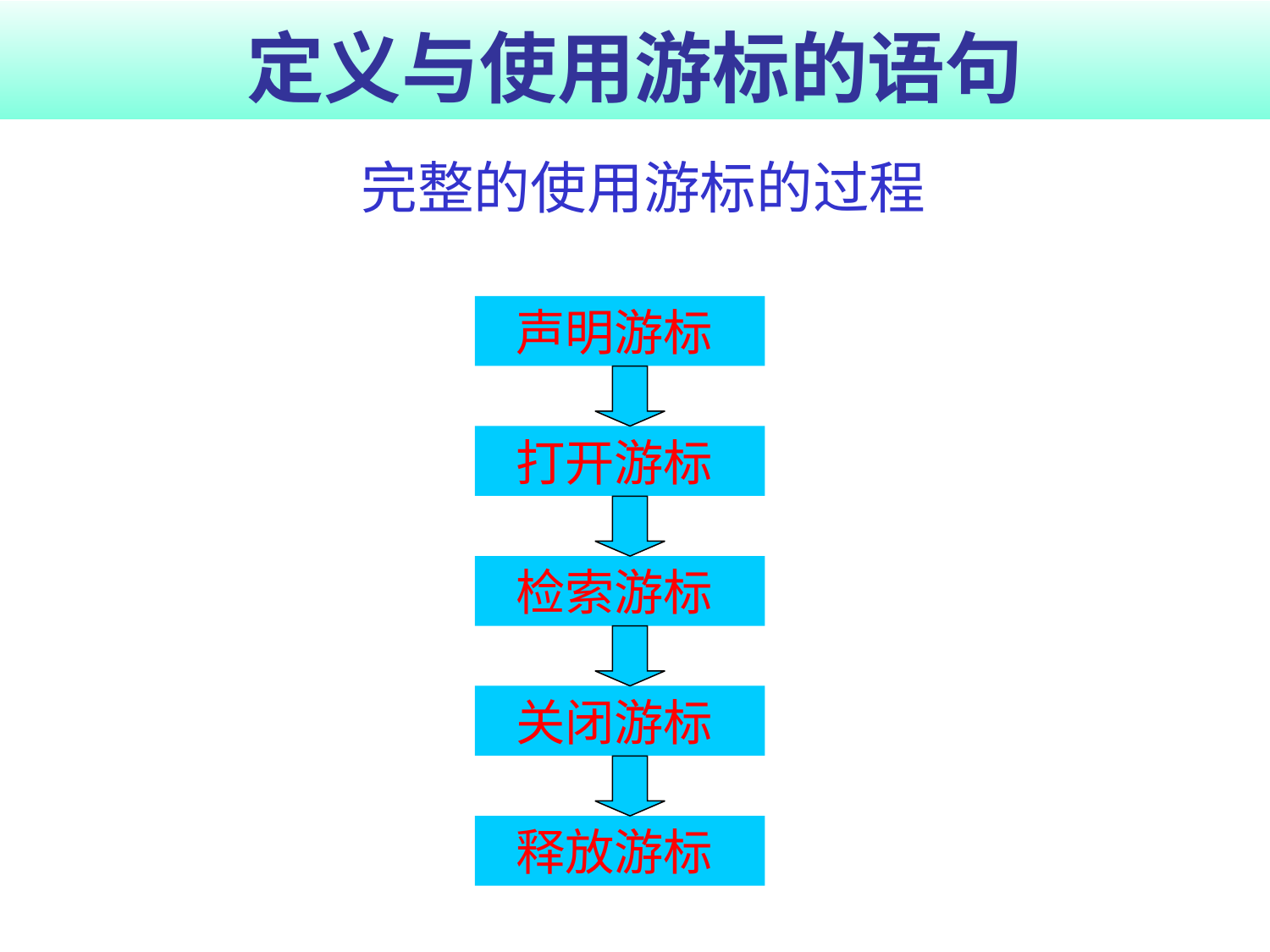

# 定义与使用游标的语句
	完整的使用游标的过程
声明游标

打开游标

检索游标

关闭游标

释放游标